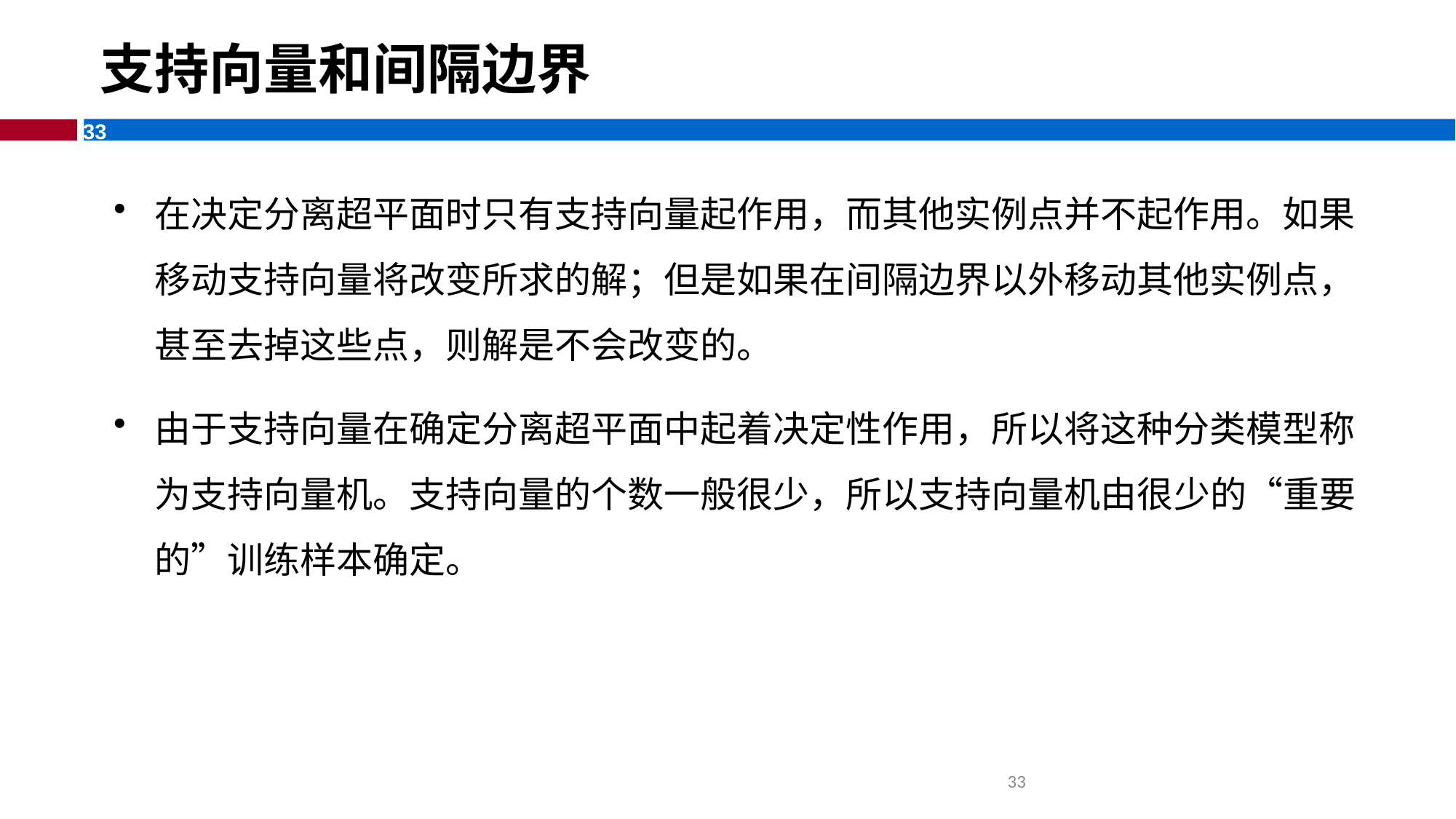

# 支持向量和间隔边界
在决定分离超平面时只有支持向量起作用，而其他实例点并不起作用。如果移动支持向量将改变所求的解；但是如果在间隔边界以外移动其他实例点，甚至去掉这些点，则解是不会改变的。
由于支持向量在确定分离超平面中起着决定性作用，所以将这种分类模型称为支持向量机。支持向量的个数一般很少，所以支持向量机由很少的“重要的”训练样本确定。
33